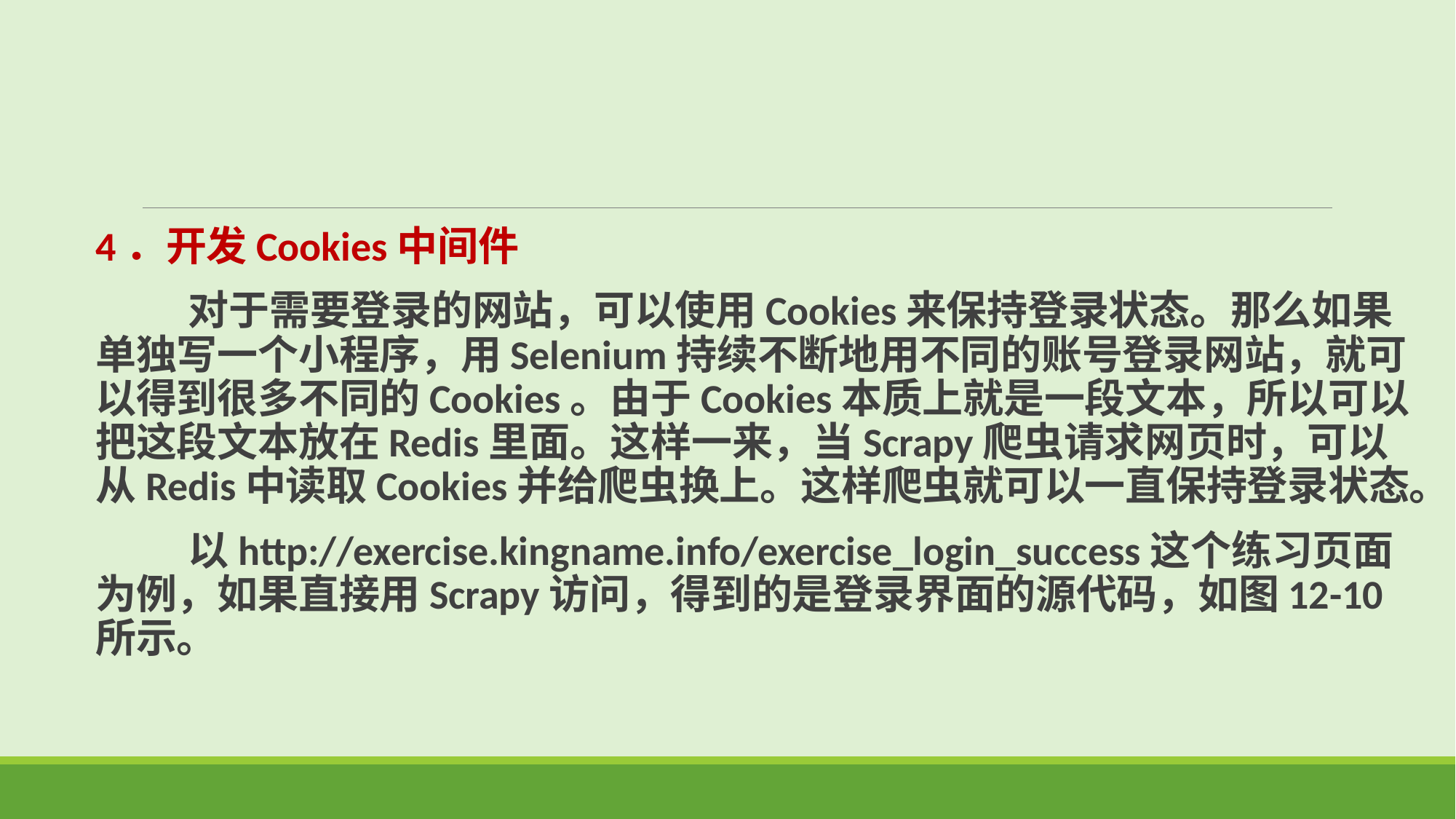

4．开发Cookies中间件
         对于需要登录的网站，可以使用Cookies来保持登录状态。那么如果单独写一个小程序，用Selenium持续不断地用不同的账号登录网站，就可以得到很多不同的Cookies。由于Cookies本质上就是一段文本，所以可以把这段文本放在Redis里面。这样一来，当Scrapy爬虫请求网页时，可以从Redis中读取Cookies并给爬虫换上。这样爬虫就可以一直保持登录状态。
         以http://exercise.kingname.info/exercise_login_success这个练习页面为例，如果直接用Scrapy访问，得到的是登录界面的源代码，如图12-10所示。